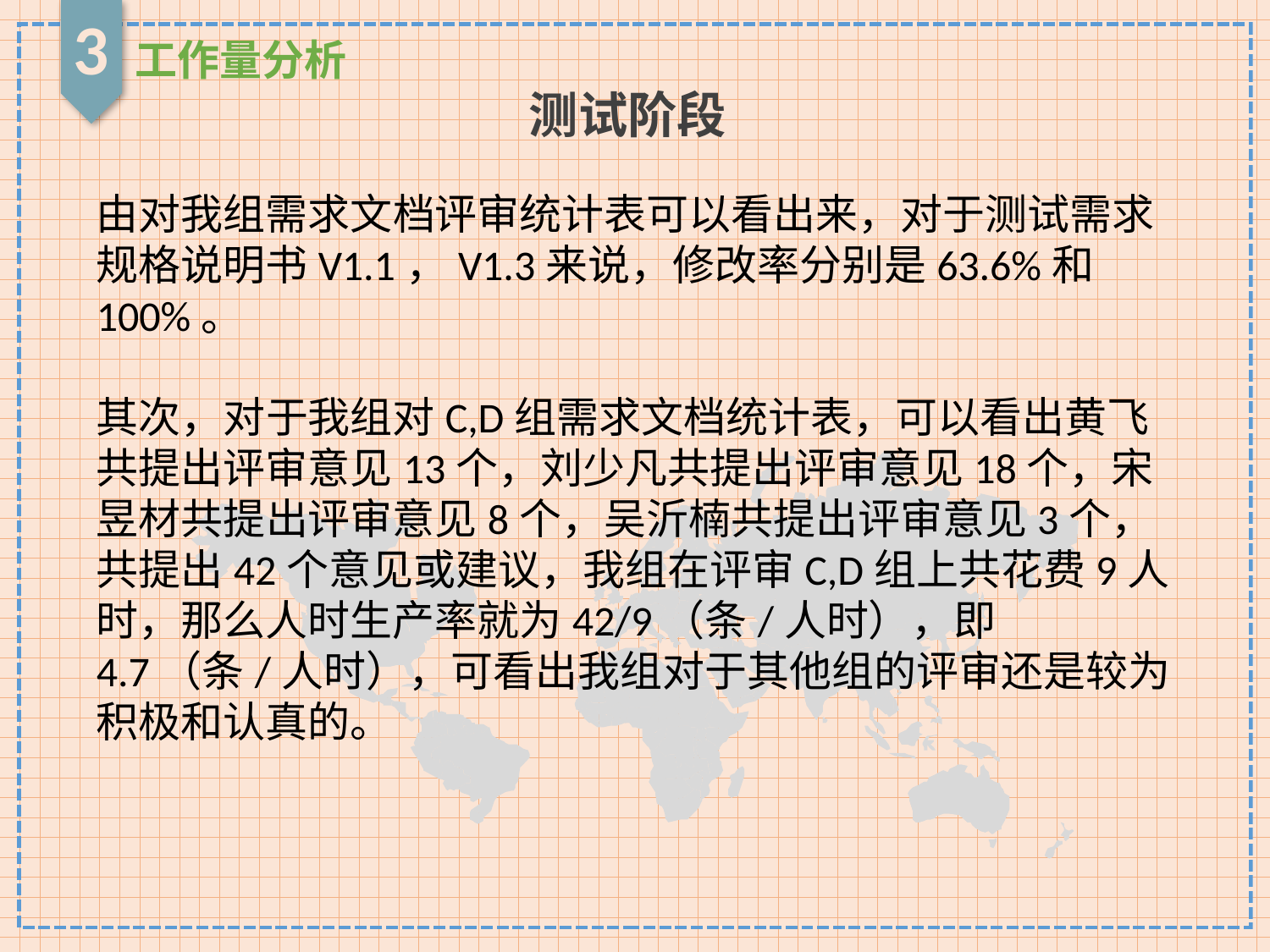

3
工作量分析
测试阶段

由对我组需求文档评审统计表可以看出来，对于测试需求规格说明书V1.1，V1.3来说，修改率分别是63.6%和100%。

其次，对于我组对C,D组需求文档统计表，可以看出黄飞共提出评审意见13个，刘少凡共提出评审意见18个，宋昱材共提出评审意见8个，吴沂楠共提出评审意见3个，共提出42个意见或建议，我组在评审C,D组上共花费9人时，那么人时生产率就为42/9（条/人时），即4.7（条/人时），可看出我组对于其他组的评审还是较为积极和认真的。